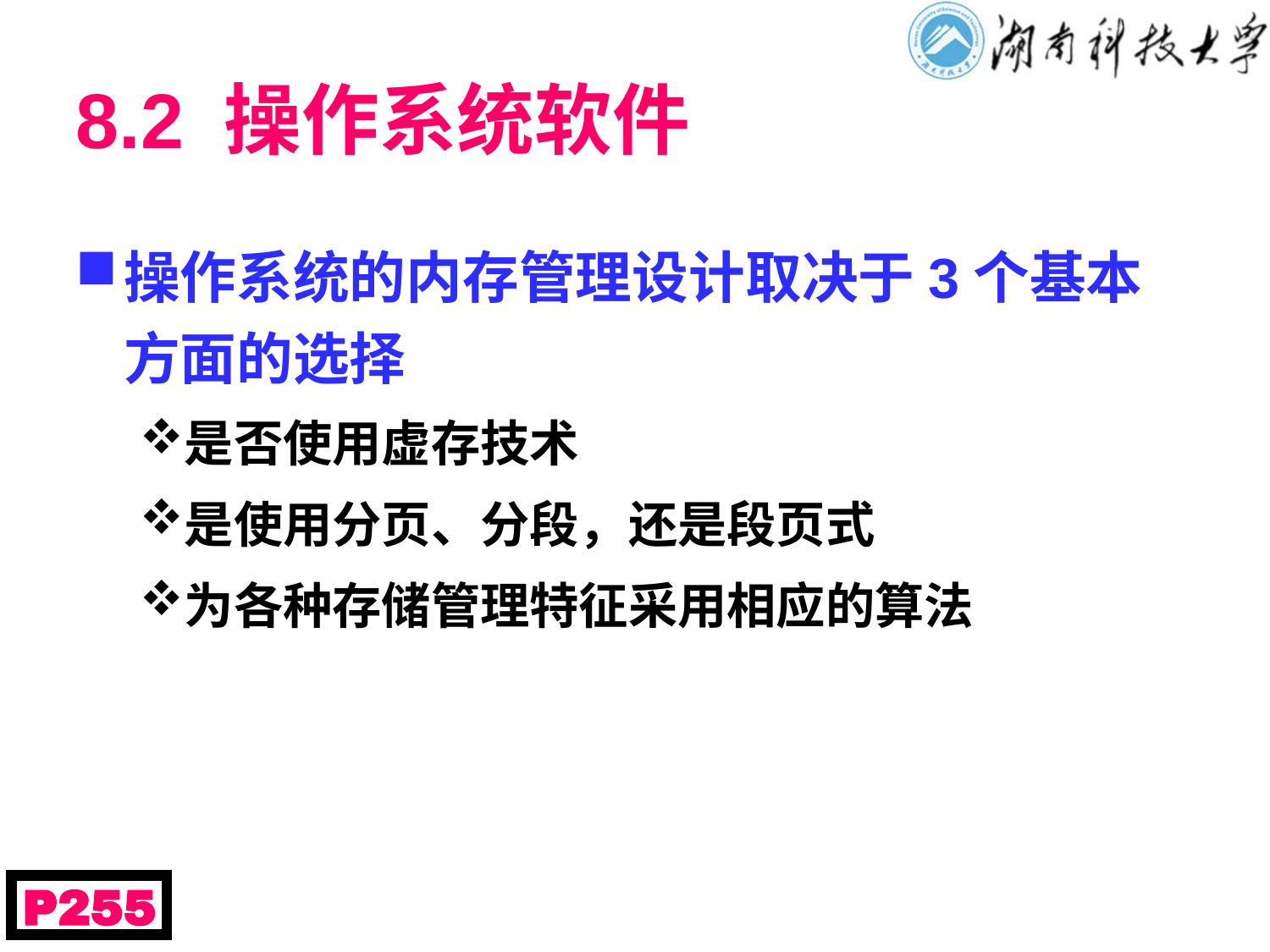

# 8.2 操作系统软件
操作系统的内存管理设计取决于3个基本方面的选择
是否使用虚存技术
是使用分页、分段，还是段页式
为各种存储管理特征采用相应的算法
P255